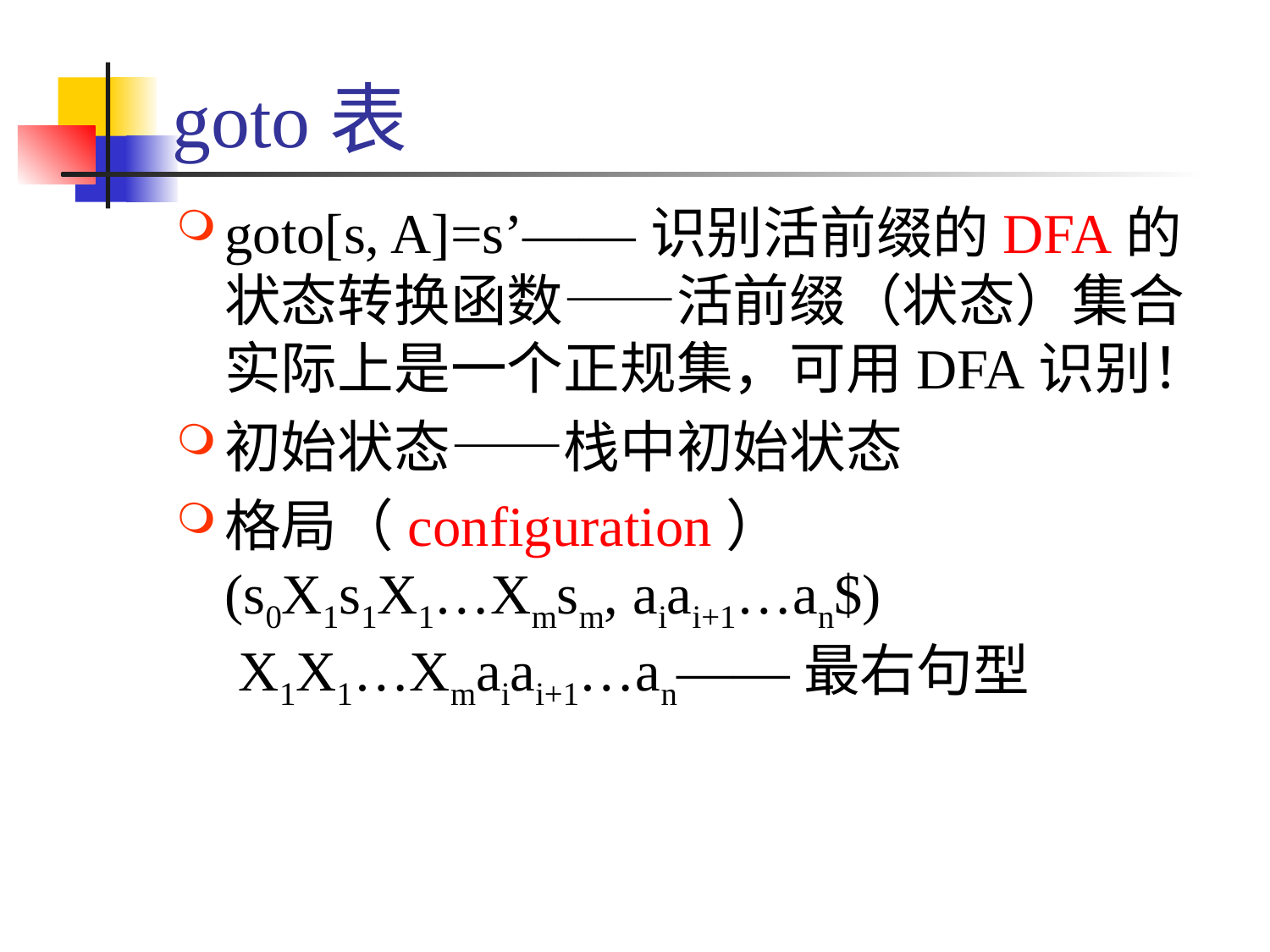

# goto表
goto[s, A]=s’——识别活前缀的DFA的状态转换函数——活前缀（状态）集合实际上是一个正规集，可用DFA识别！
初始状态——栈中初始状态
格局（configuration）
(s0X1s1X1…Xmsm, aiai+1…an$)
 X1X1…Xmaiai+1…an——最右句型